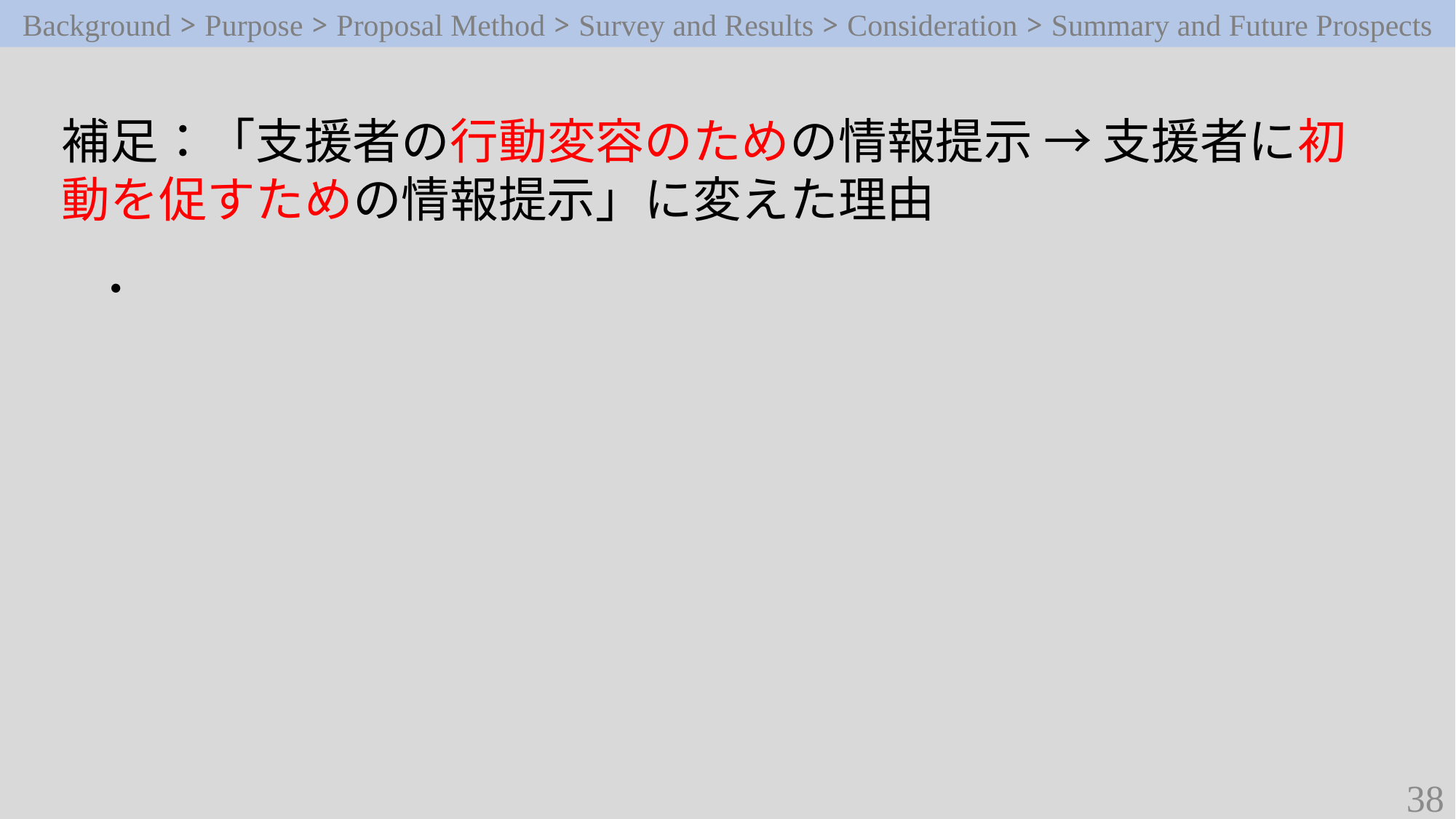

Background > Purpose > Proposal Method > Survey and Results > Consideration > Summary and Future Prospects
補足：「支援者の行動変容のための情報提示 → 支援者に初動を促すための情報提示」に変えた理由
・
38